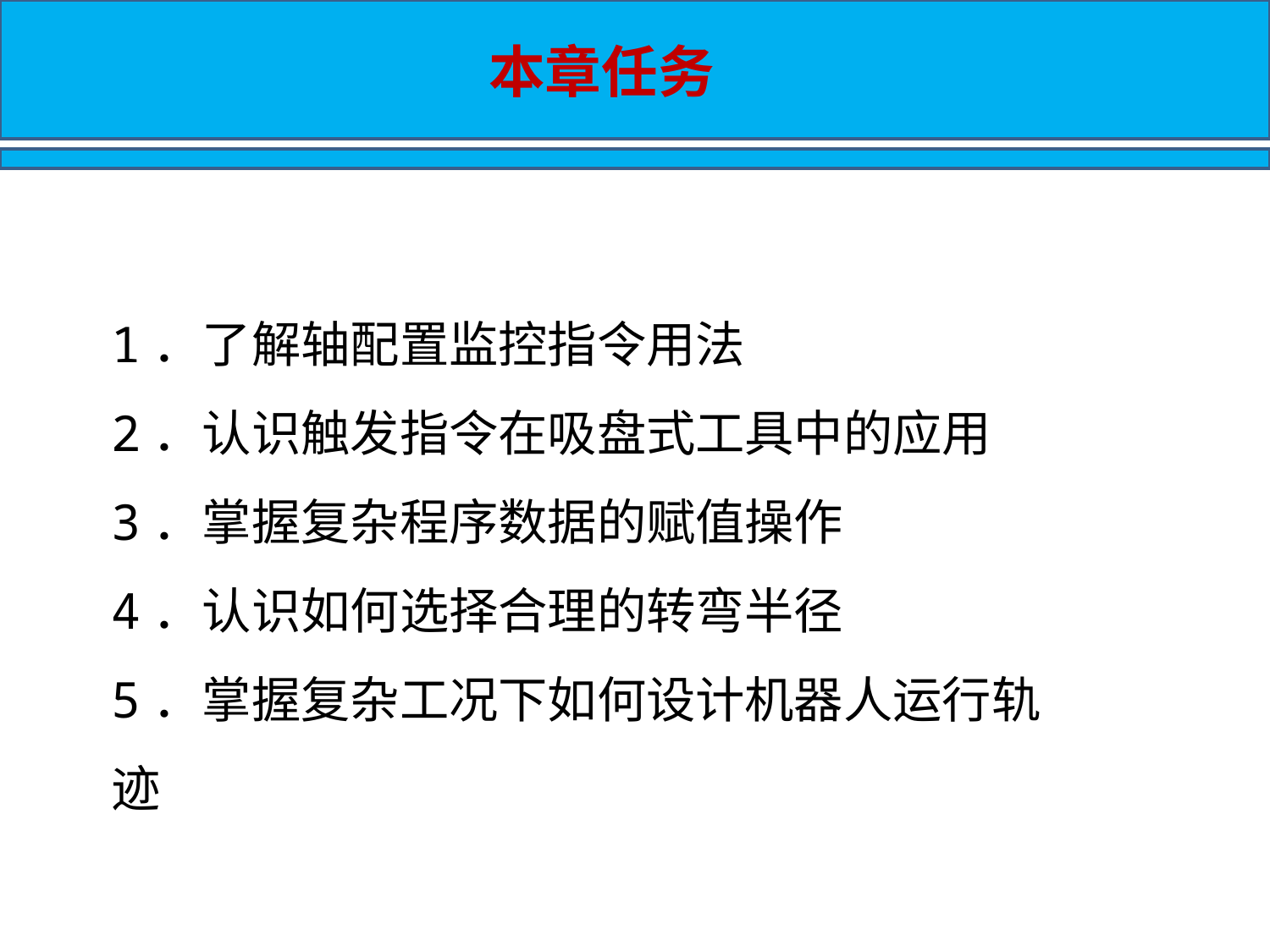

本章任务

1．了解轴配置监控指令用法
2．认识触发指令在吸盘式工具中的应用
3．掌握复杂程序数据的赋值操作
4．认识如何选择合理的转弯半径
5．掌握复杂工况下如何设计机器人运行轨迹